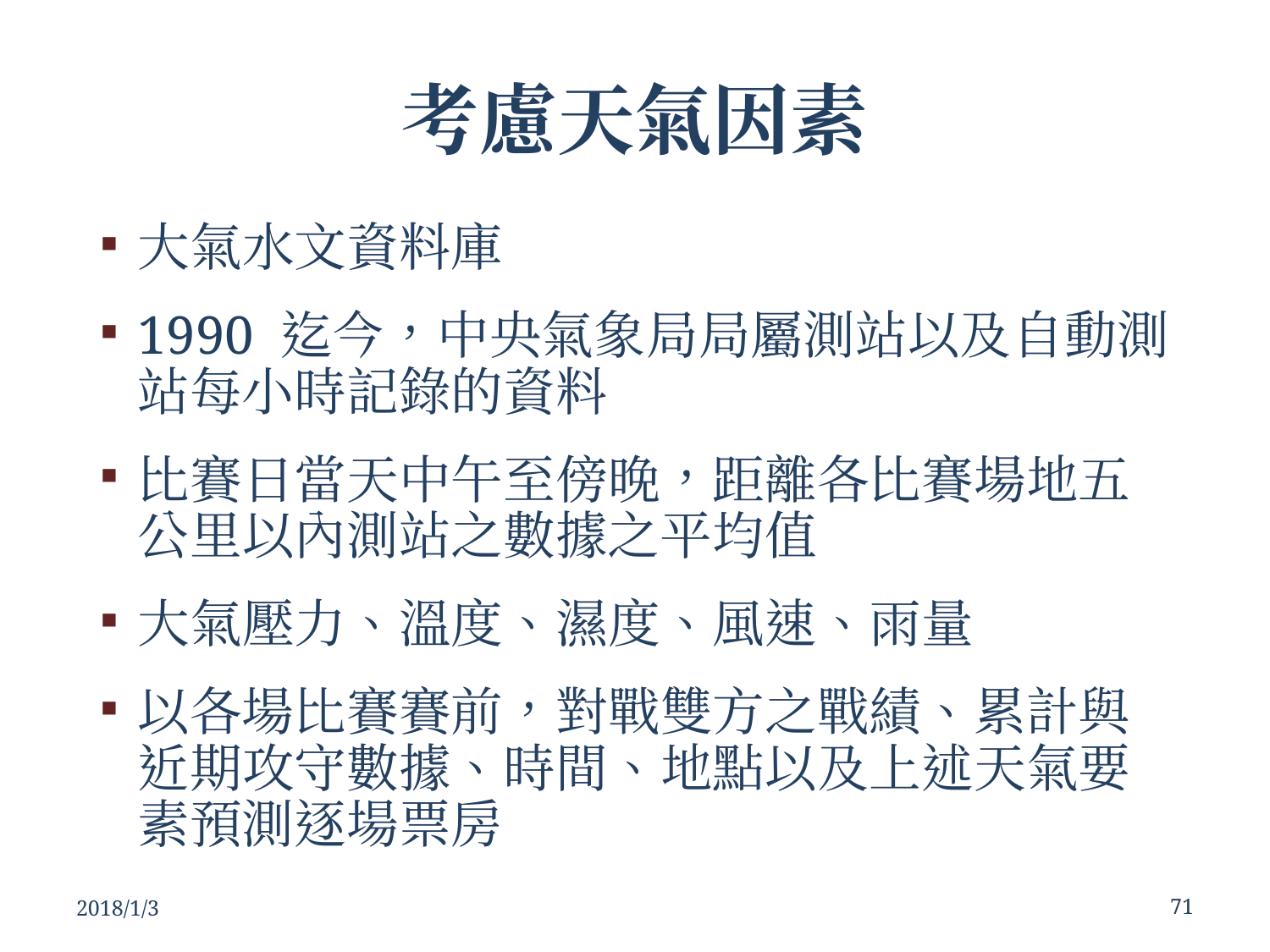

# 考慮天氣因素
大氣水文資料庫
1990 迄今，中央氣象局局屬測站以及自動測站每小時記錄的資料
比賽日當天中午至傍晚，距離各比賽場地五公里以內測站之數據之平均值
大氣壓力、溫度、濕度、風速、雨量
以各場比賽賽前，對戰雙方之戰績、累計與近期攻守數據、時間、地點以及上述天氣要素預測逐場票房
2018/1/3

71